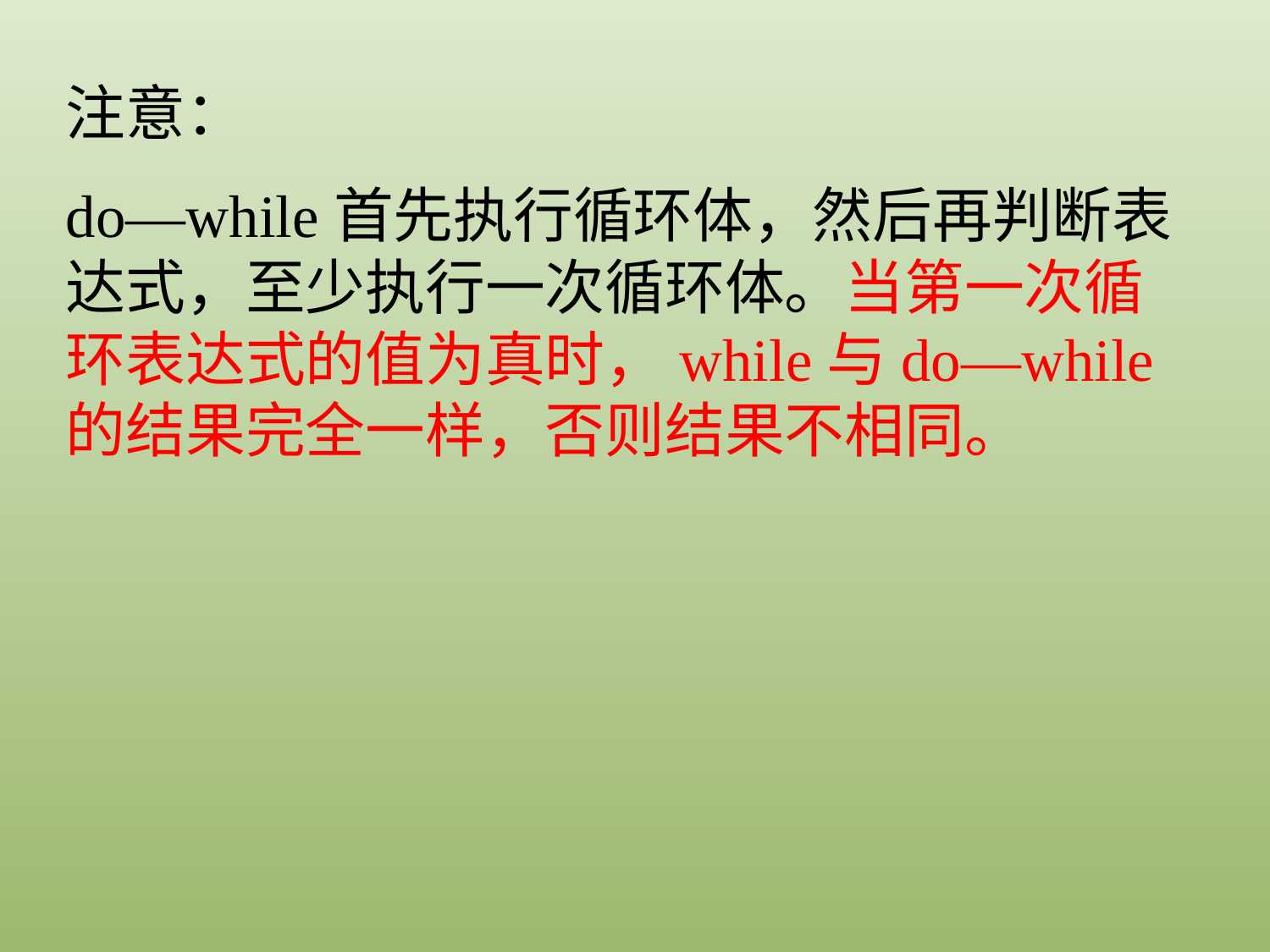

注意：
do—while首先执行循环体，然后再判断表达式，至少执行一次循环体。当第一次循环表达式的值为真时，while与do—while的结果完全一样，否则结果不相同。
128